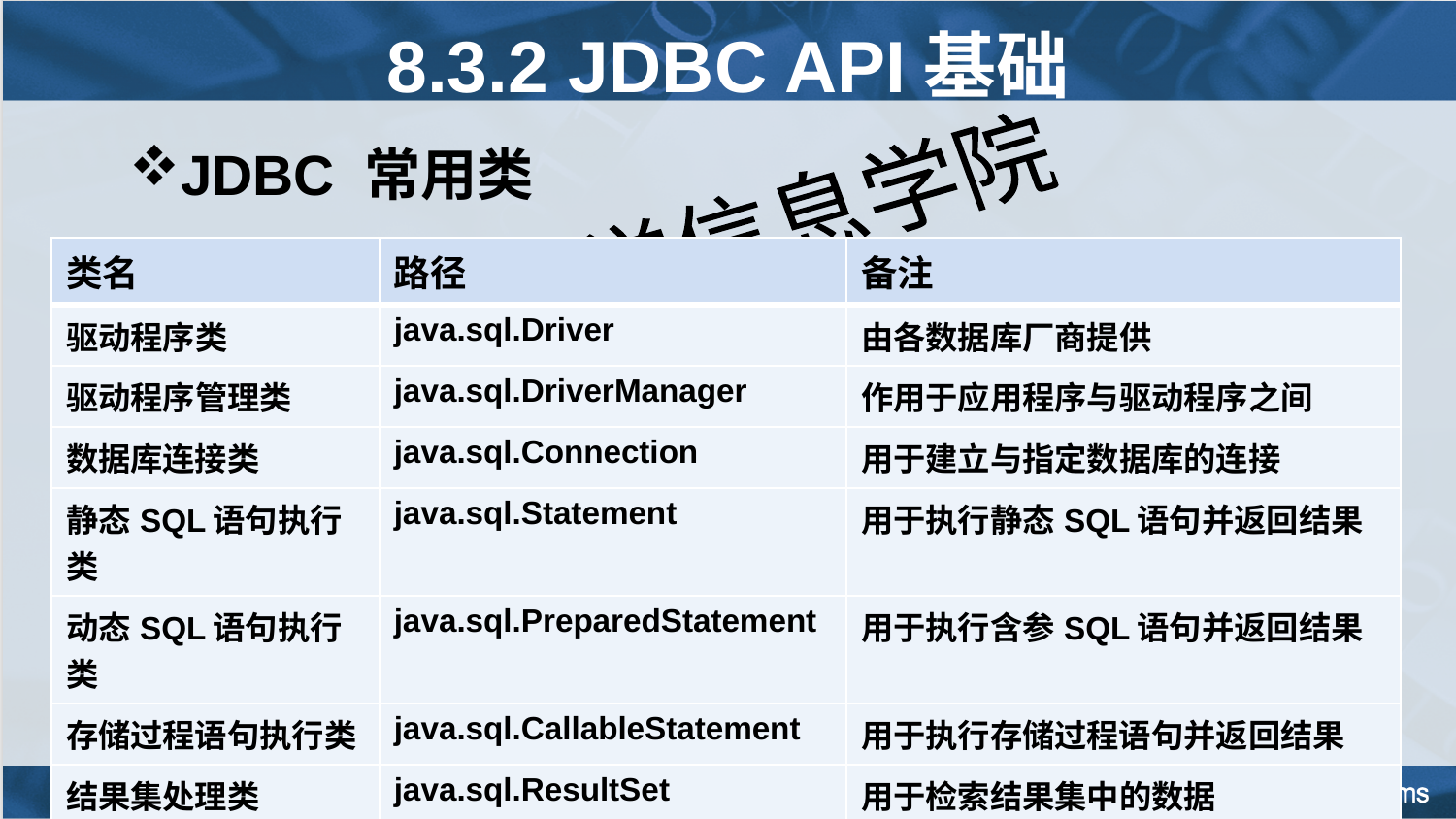

8.3.2 JDBC API基础
JDBC 常用类
| 类名 | 路径 | 备注 |
| --- | --- | --- |
| 驱动程序类 | java.sql.Driver | 由各数据库厂商提供 |
| 驱动程序管理类 | java.sql.DriverManager | 作用于应用程序与驱动程序之间 |
| 数据库连接类 | java.sql.Connection | 用于建立与指定数据库的连接 |
| 静态SQL语句执行类 | java.sql.Statement | 用于执行静态SQL语句并返回结果 |
| 动态SQL语句执行类 | java.sql.PreparedStatement | 用于执行含参SQL语句并返回结果 |
| 存储过程语句执行类 | java.sql.CallableStatement | 用于执行存储过程语句并返回结果 |
| 结果集处理类 | java.sql.ResultSet | 用于检索结果集中的数据 |